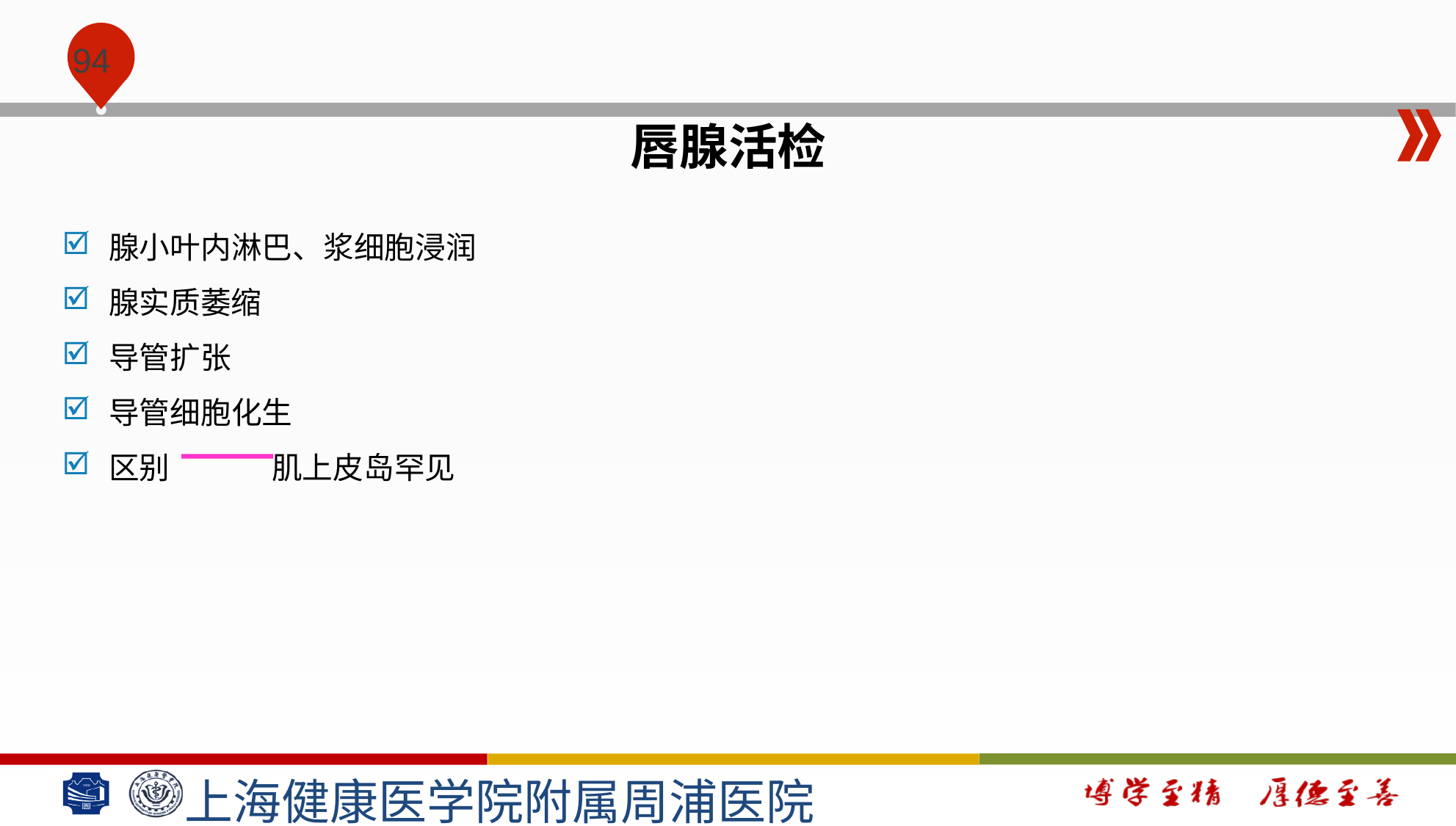

#

唇腺活检
腺小叶内淋巴、浆细胞浸润
腺实质萎缩
导管扩张
导管细胞化生
区别               肌上皮岛罕见